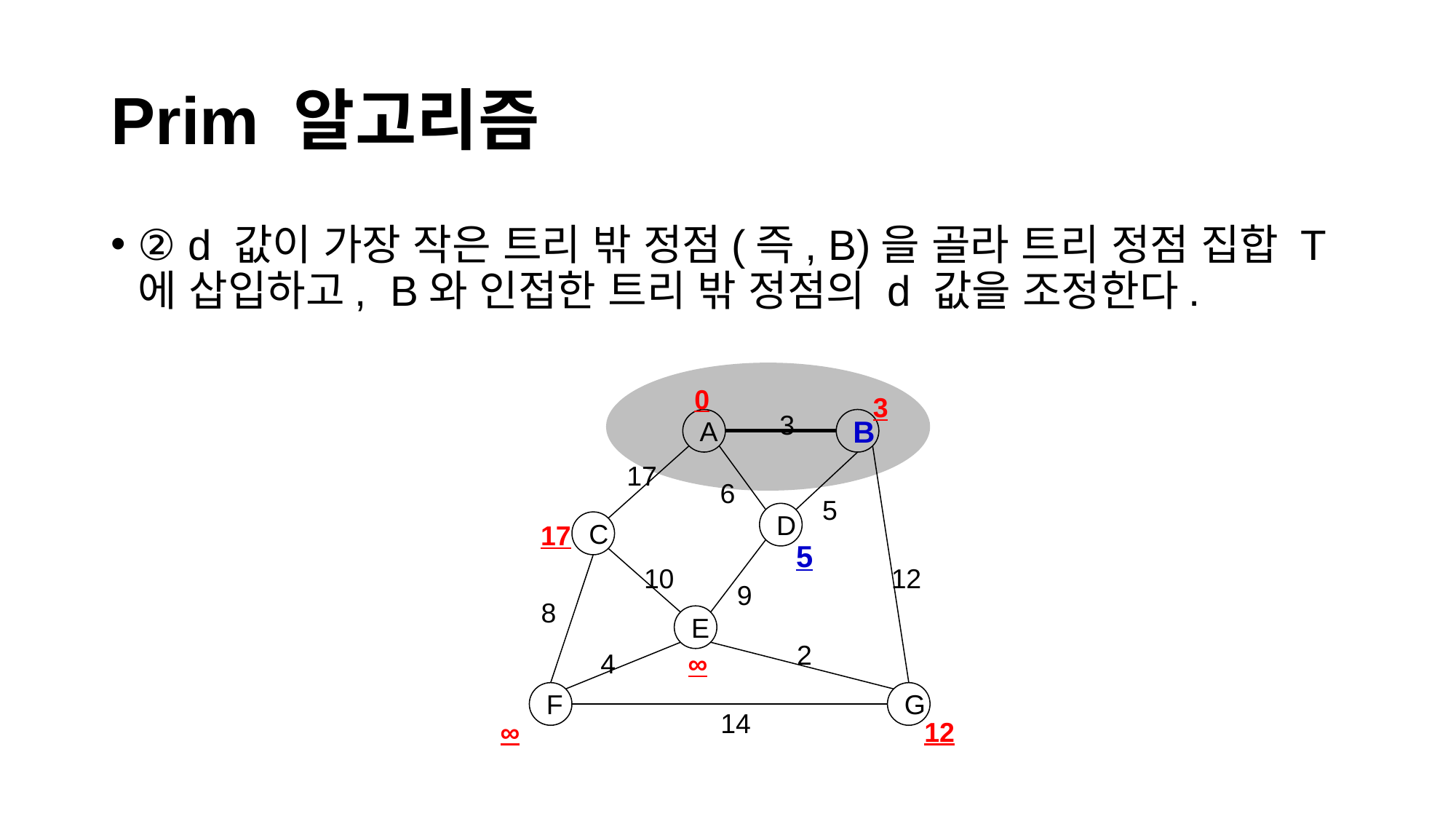

# Prim 알고리즘
② d 값이 가장 작은 트리 밖 정점(즉, B)을 골라 트리 정점 집합 T에 삽입하고,  B와 인접한 트리 밖 정점의 d 값을 조정한다.

0
3
3
A
B
17
6
5
17
D
C
5
10
12
9
8
E
2
4
∞
F
G
14
∞
12